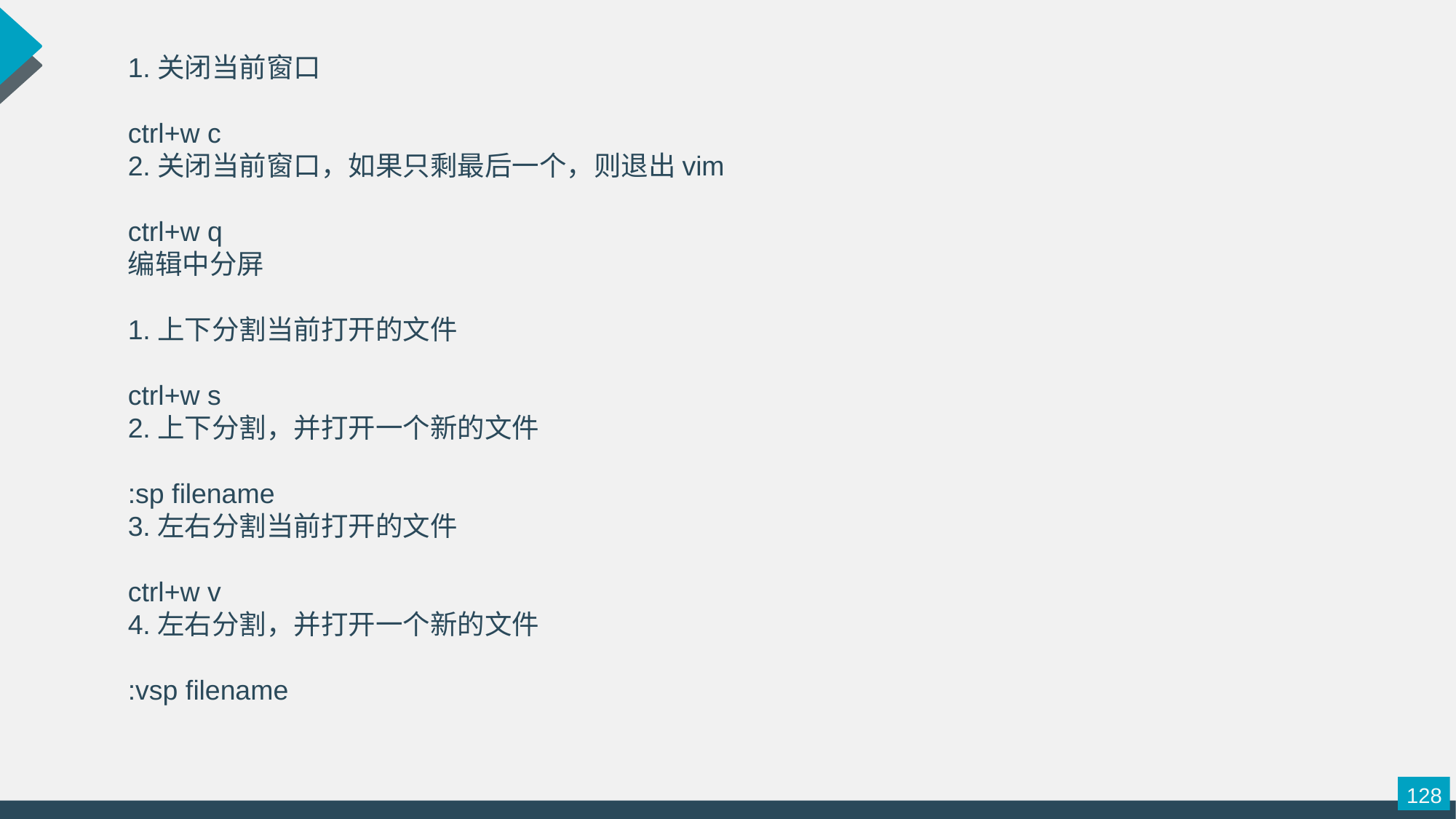

1.关闭当前窗口

ctrl+w c
2.关闭当前窗口，如果只剩最后一个，则退出vim

ctrl+w q
编辑中分屏

1.上下分割当前打开的文件

ctrl+w s
2.上下分割，并打开一个新的文件

:sp filename
3.左右分割当前打开的文件

ctrl+w v
4.左右分割，并打开一个新的文件

:vsp filename